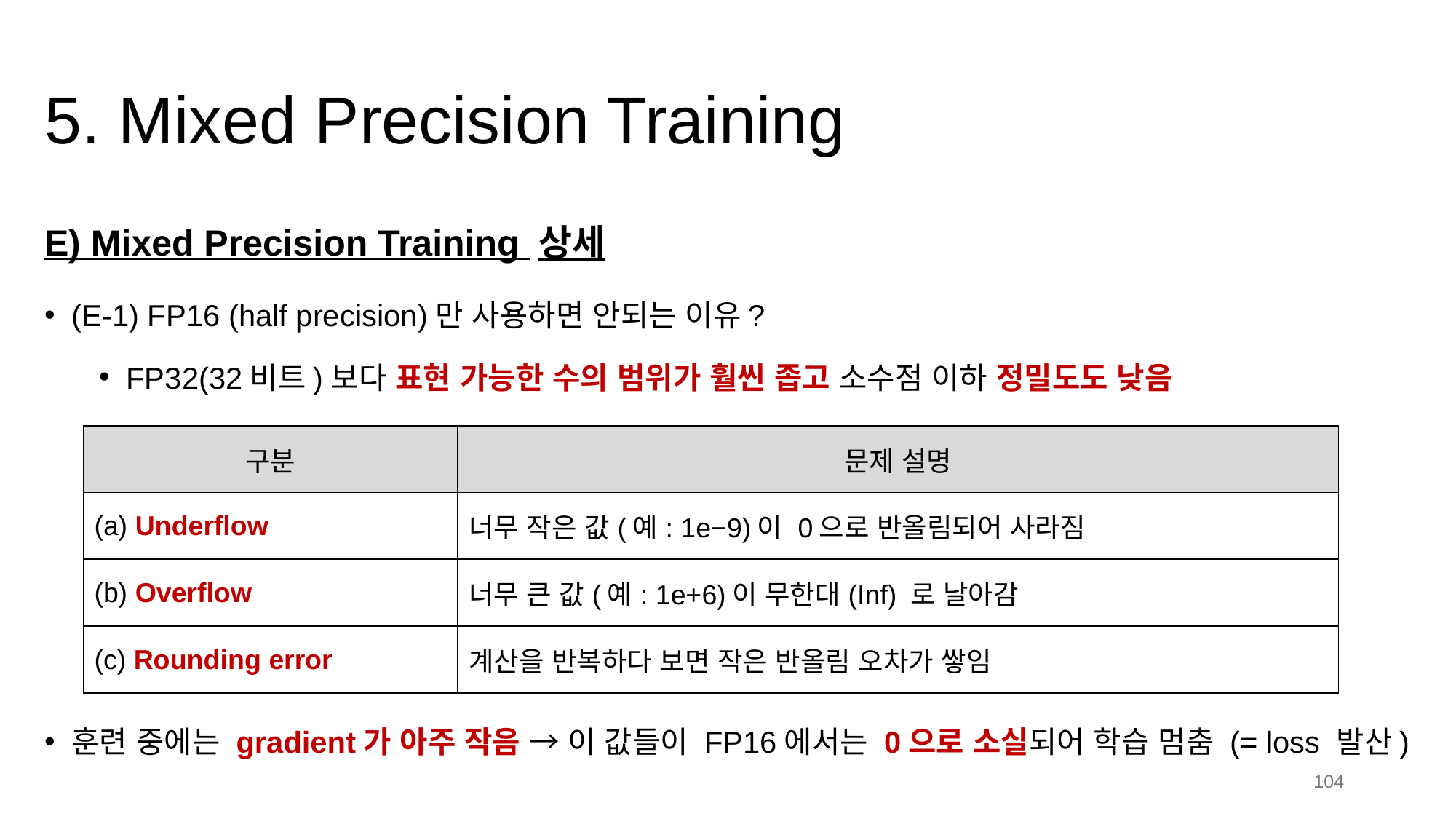

# 5. Mixed Precision Training
E) Mixed Precision Training 상세
(E-1) FP16 (half precision)만 사용하면 안되는 이유?
FP32(32비트)보다 표현 가능한 수의 범위가 훨씬 좁고 소수점 이하 정밀도도 낮음

훈련 중에는 gradient가 아주 작음 → 이 값들이 FP16에서는 0으로 소실되어 학습 멈춤 (= loss 발산)

| 구분 | 문제 설명 |
| --- | --- |
| (a) Underflow | 너무 작은 값(예: 1e−9)이 0으로 반올림되어 사라짐 |
| (b) Overflow | 너무 큰 값(예: 1e+6)이 무한대(Inf) 로 날아감 |
| (c) Rounding error | 계산을 반복하다 보면 작은 반올림 오차가 쌓임 |
104